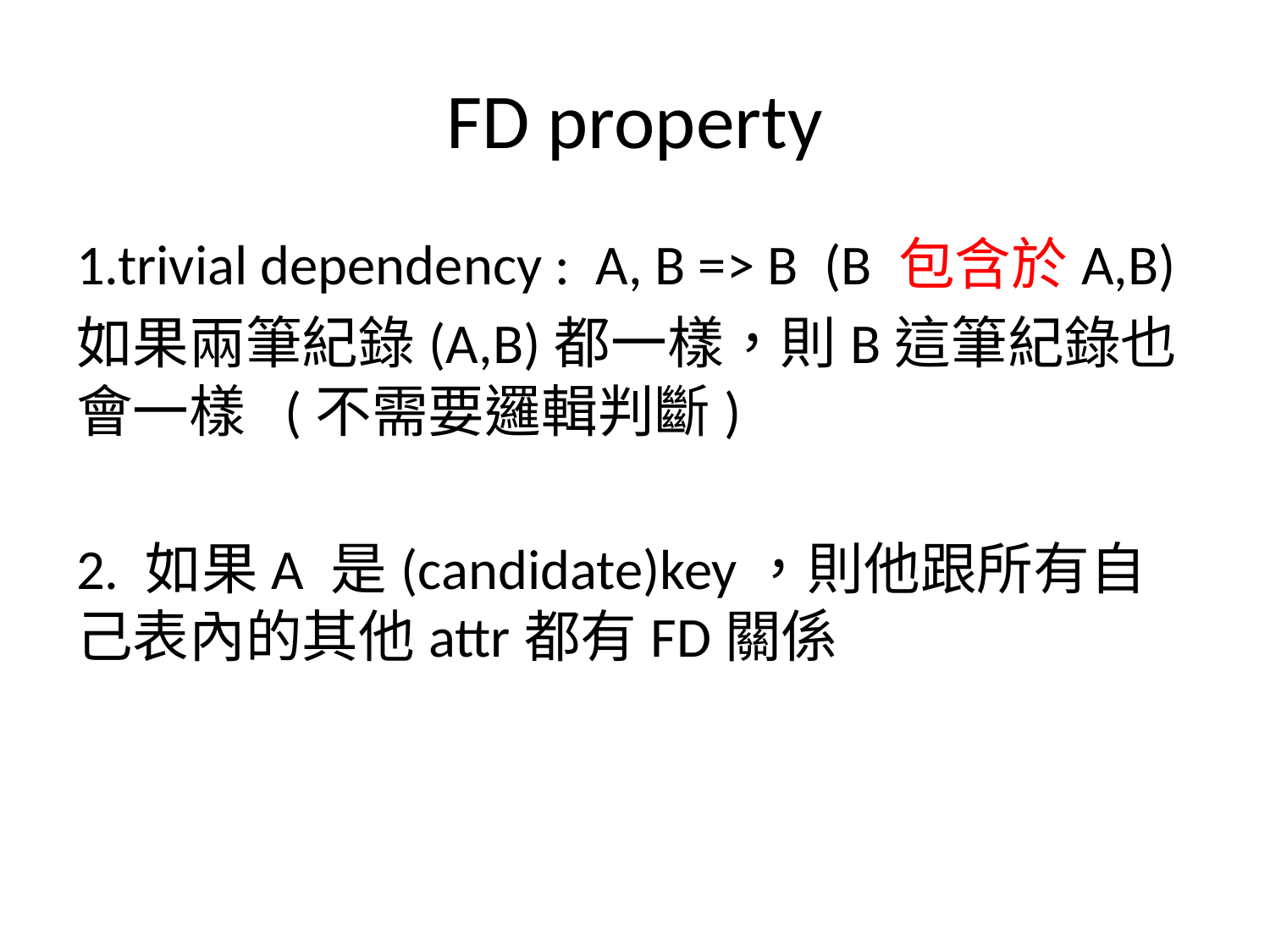

# FD property
1.trivial dependency :  A, B => B  (B 包含於A,B)
如果兩筆紀錄(A,B)都一樣，則B這筆紀錄也會一樣  (不需要邏輯判斷)

2. 如果A 是(candidate)key，則他跟所有自己表內的其他attr都有FD關係